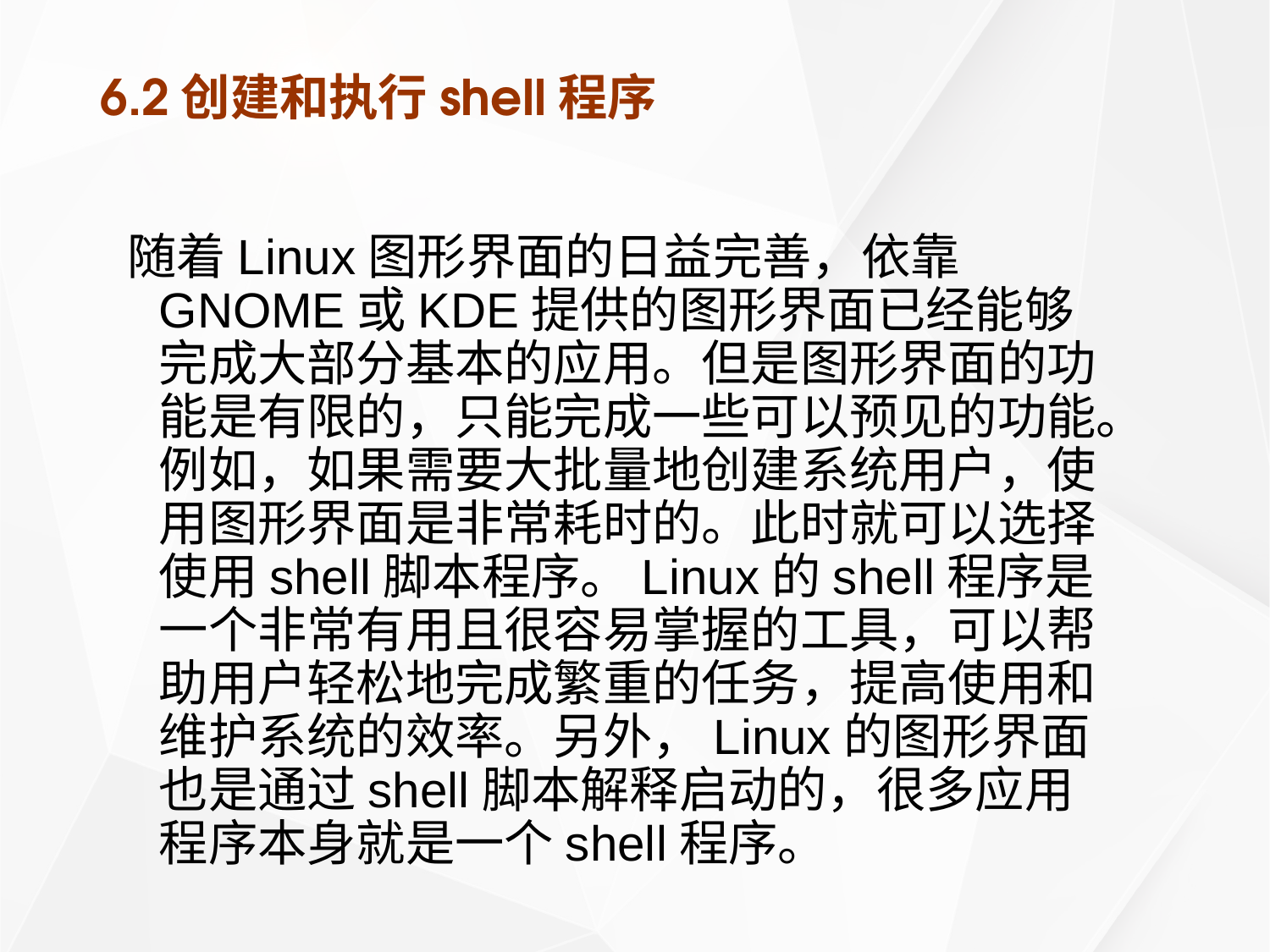

# 6.2创建和执行shell程序
随着Linux图形界面的日益完善，依靠GNOME或KDE提供的图形界面已经能够完成大部分基本的应用。但是图形界面的功能是有限的，只能完成一些可以预见的功能。例如，如果需要大批量地创建系统用户，使用图形界面是非常耗时的。此时就可以选择使用shell脚本程序。Linux的shell程序是一个非常有用且很容易掌握的工具，可以帮助用户轻松地完成繁重的任务，提高使用和维护系统的效率。另外，Linux的图形界面也是通过shell脚本解释启动的，很多应用程序本身就是一个shell程序。